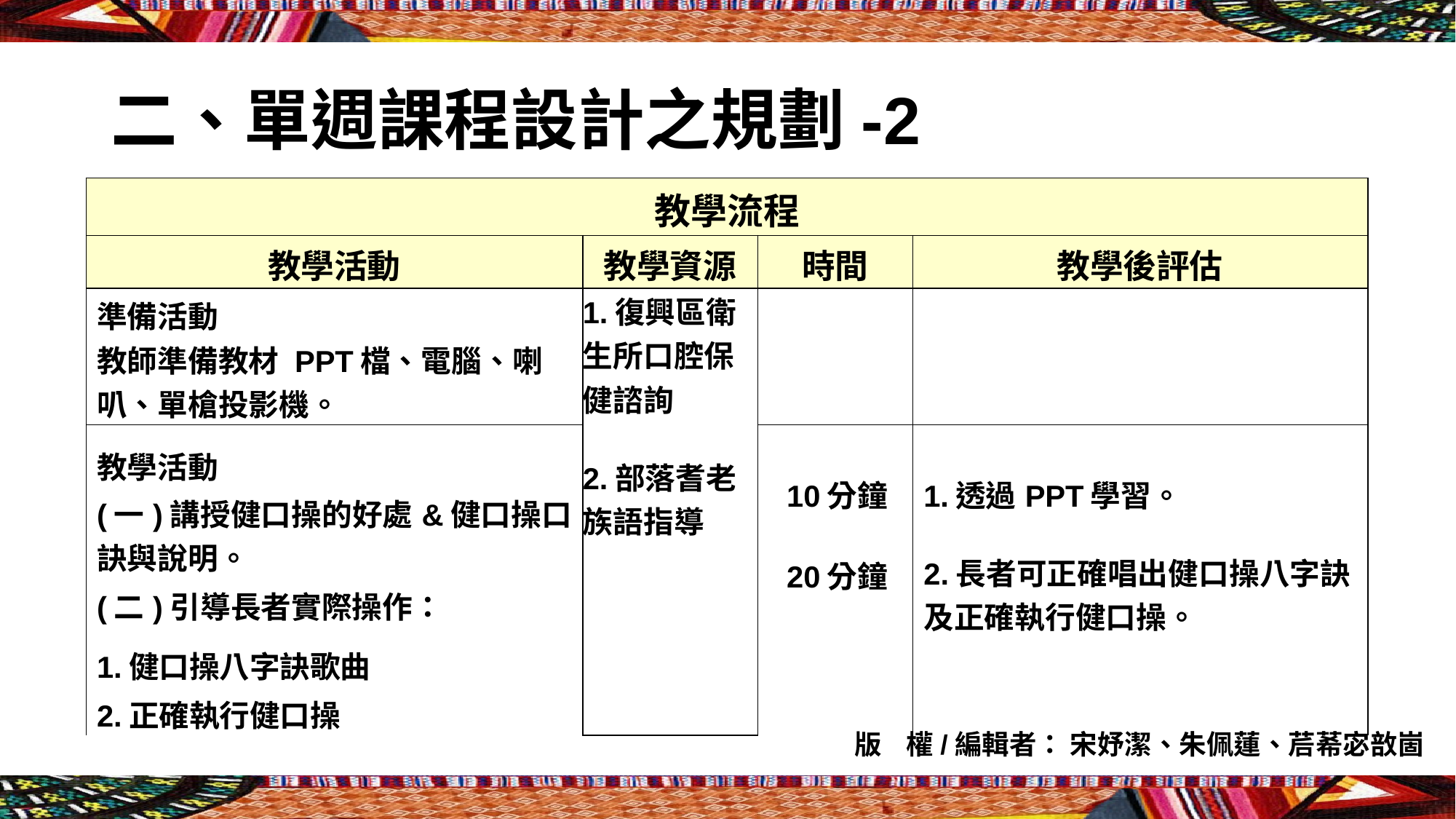

# 二、單週課程設計之規劃-2
| 教學流程 |  |  |  |
| --- | --- | --- | --- |
| 教學活動 | 教學資源 | 時間 | 教學後評估 |
| 準備活動 教師準備教材 PPT檔、電腦、喇叭、單槍投影機。 | 1.復興區衛生所口腔保健諮詢 2.部落耆老族語指導 |  |  |
| 教學活動 (一)講授健口操的好處&健口操口訣與說明。 (二)引導長者實際操作： |  | 10分鐘 20分鐘 | 1.透過PPT學習。 2.長者可正確唱出健口操八字訣及正確執行健口操。 |
| 1.健口操八字訣歌曲 |  |  |  |
| 2.正確執行健口操 |  |  |  |
版    權/編輯者： 宋妤潔、朱佩蓮、茩莃宓敨崮